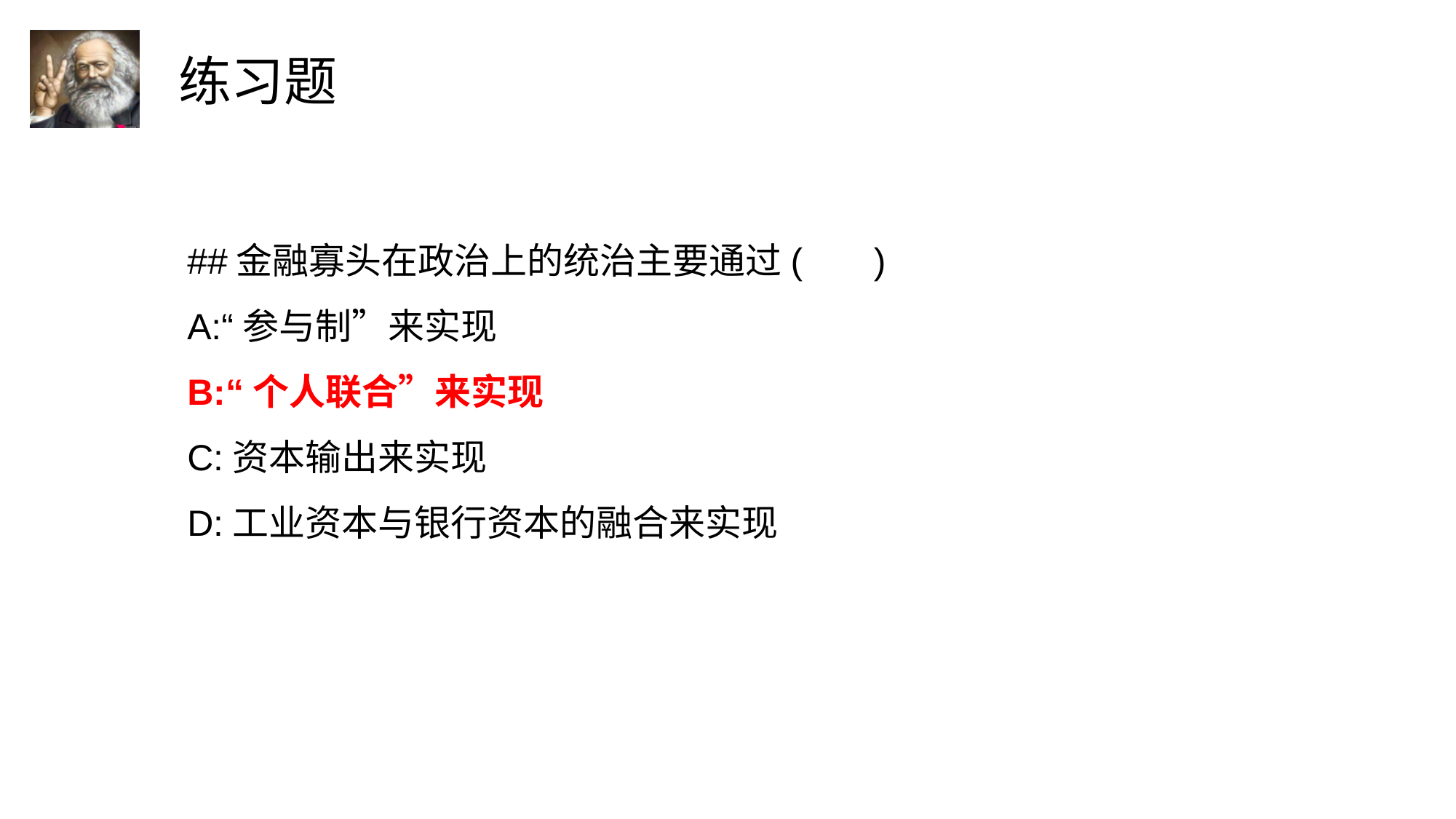

##金融寡头在政治上的统治主要通过(       )
A:“参与制”来实现
B:“个人联合”来实现
C:资本输出来实现
D:工业资本与银行资本的融合来实现